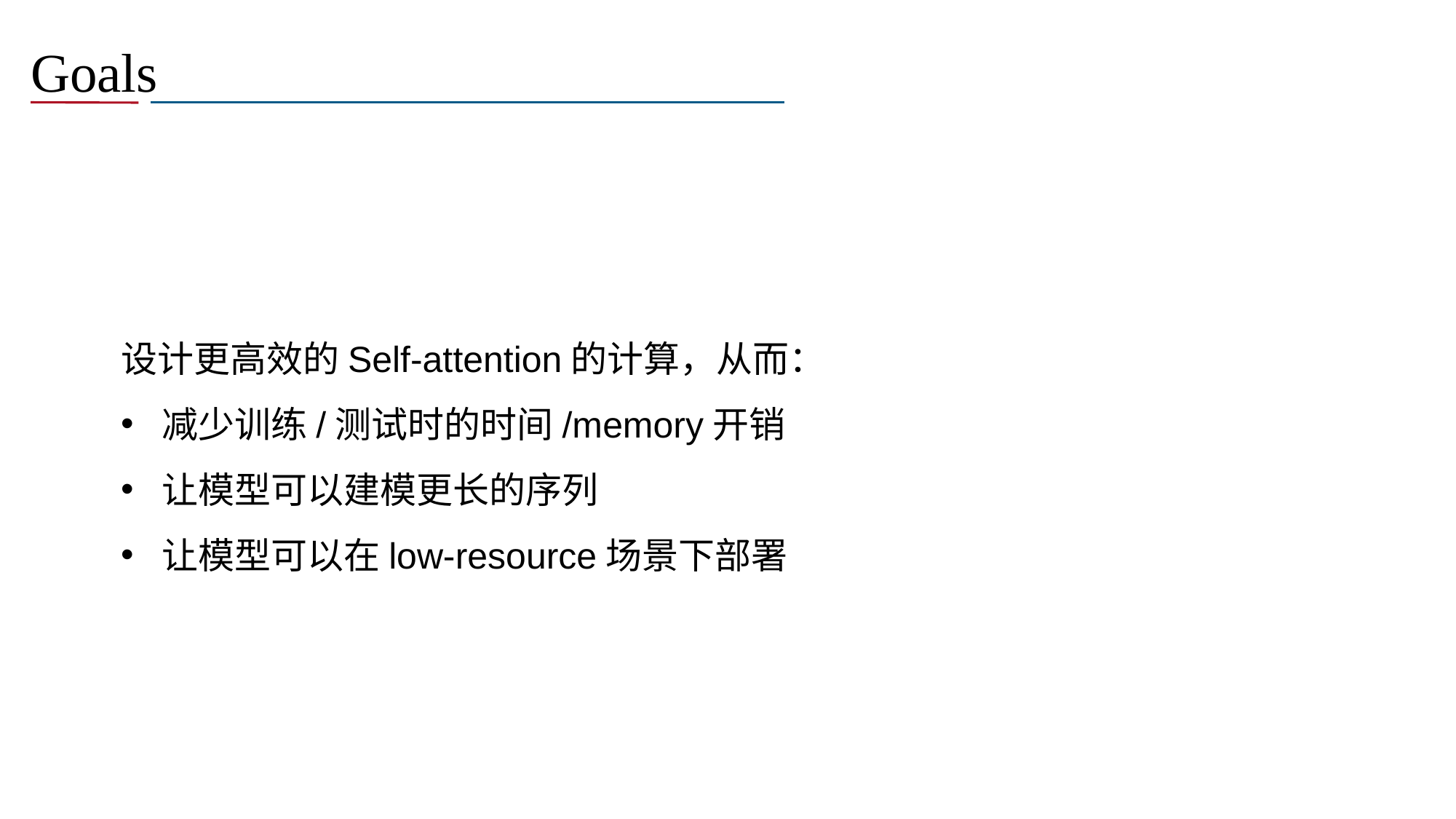

# Goals
设计更高效的Self-attention的计算，从而：
减少训练/测试时的时间/memory开销
让模型可以建模更长的序列
让模型可以在low-resource场景下部署